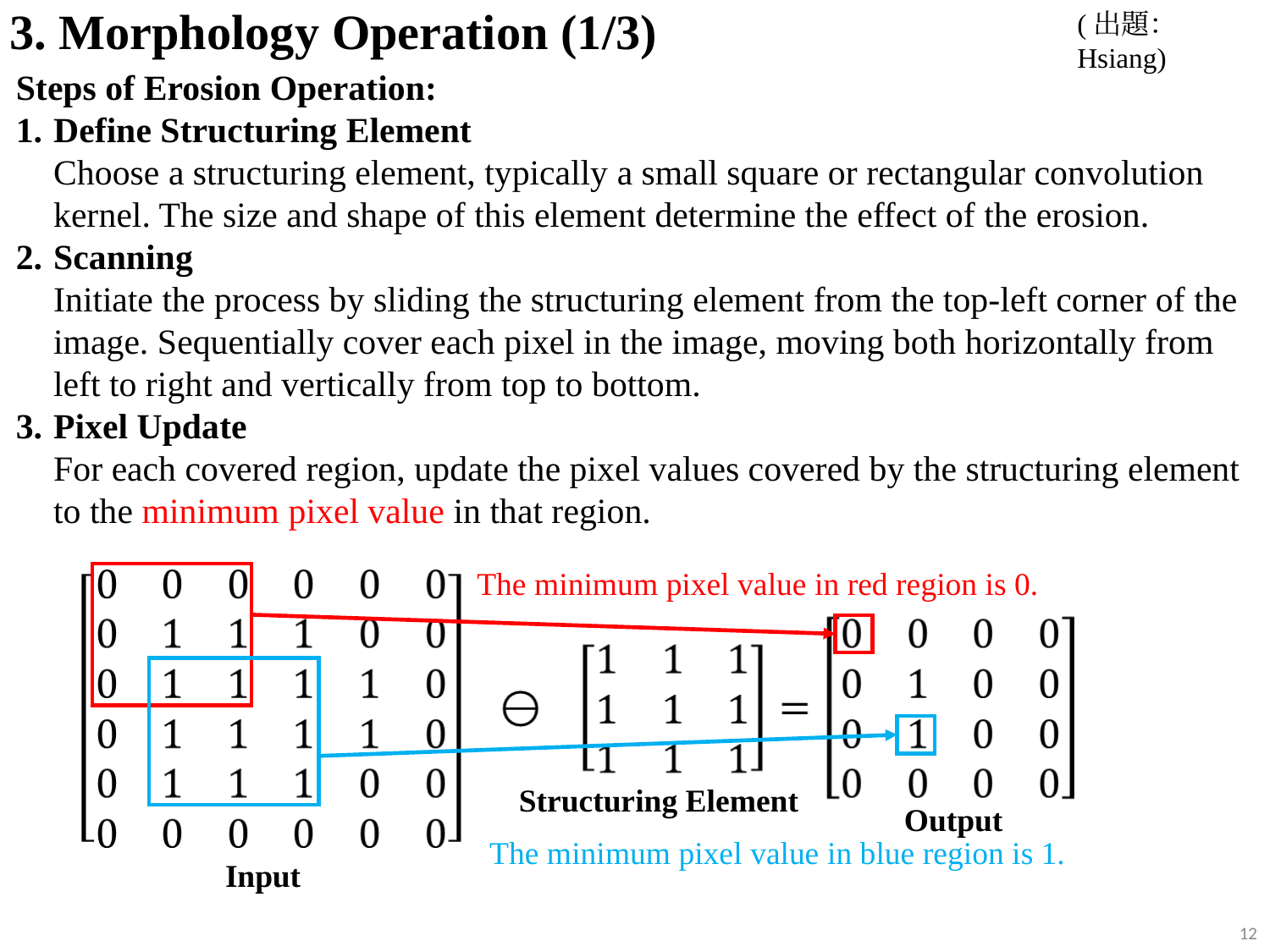

3. Morphology Operation (1/3)
(出題：Hsiang)
Steps of Erosion Operation:
Define Structuring Element
Choose a structuring element, typically a small square or rectangular convolution kernel. The size and shape of this element determine the effect of the erosion.
Scanning
Initiate the process by sliding the structuring element from the top-left corner of the image. Sequentially cover each pixel in the image, moving both horizontally from left to right and vertically from top to bottom.
Pixel Update
For each covered region, update the pixel values covered by the structuring element to the minimum pixel value in that region.
 The minimum pixel value in red region is 0.

Structuring Element
Output
 The minimum pixel value in blue region is 1.
Input
12